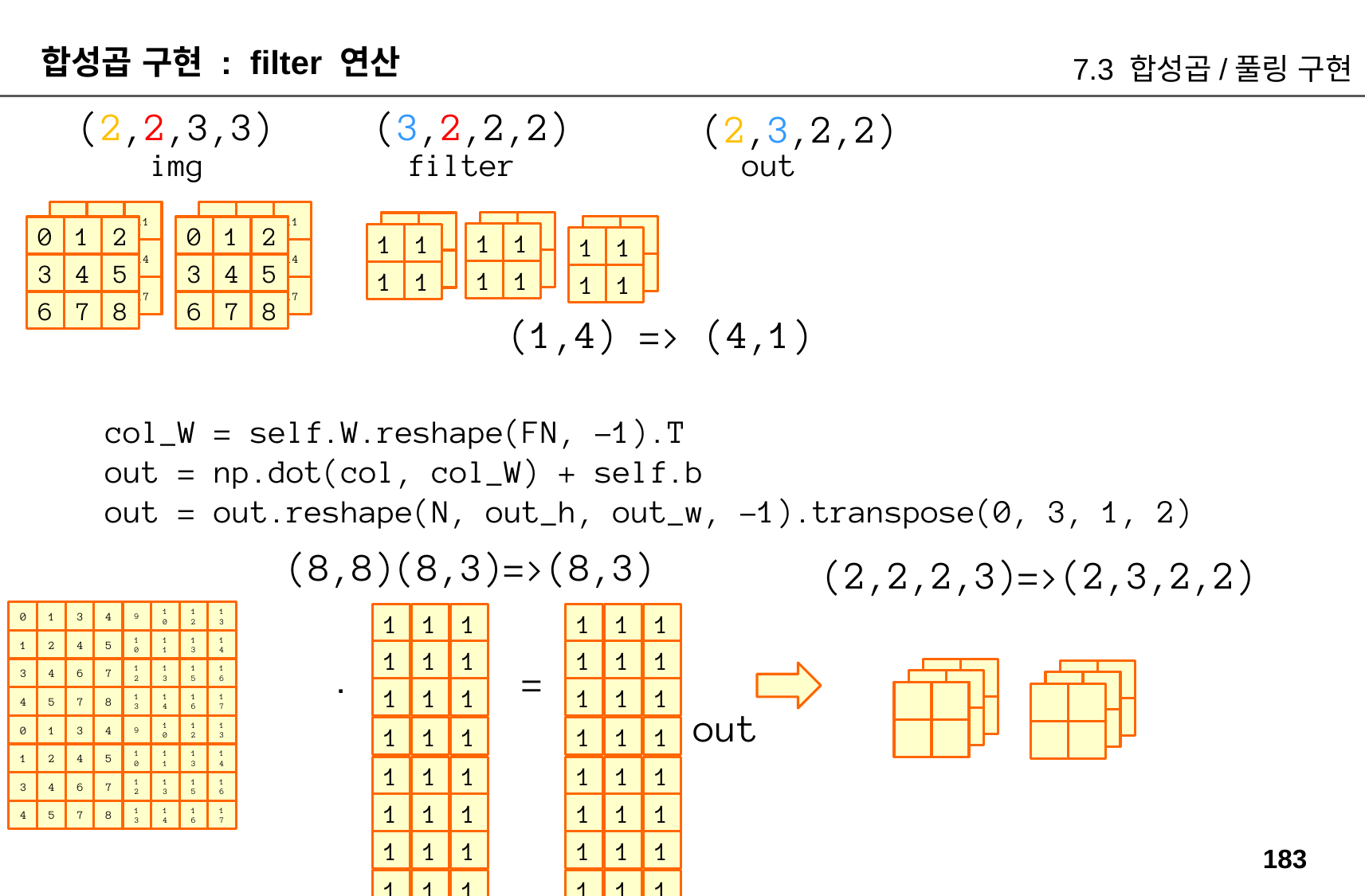

합성곱 구현 :  filter 연산
7.3 합성곱/풀링 구현
(3,2,2,2)
(2,2,3,3)
(2,3,2,2)
img
filter
out
9
10
11
9
10
11
1
1
1
1
1
1
0
1
2
3
4
5
6
7
8
0
1
2
3
4
5
6
7
8
1
1
1
1
1
1
1
1
1
1
1
1
12
13
14
12
13
14
1
1
1
1
1
1
15
16
17
15
16
17
(1,4) => (4,1)
col_W = self.W.reshape(FN, -1).T
out = np.dot(col, col_W) + self.b
out = out.reshape(N, out_h, out_w, -1).transpose(0, 3, 1, 2)
(8,8)(8,3)=>(8,3)
(2,2,2,3)=>(2,3,2,2)
0
1
3
4
9
10
12
13
1
2
4
5
10
11
13
14
3
4
6
7
12
13
15
16
4
5
7
8
13
14
16
17
1
1
1
1
1
1
1
1
1
1
1
1
.
=

1
1
1
1
1
1

out

0
1
3
4
9
10
12
13
1
2
4
5
10
11
13
14
3
4
6
7
12
13
15
16
4
5
7
8
13
14
16
17
1
1
1
1
1
1

1
1
1
1
1
1
1
1
1
1
1
1
1
1
1
1
1
1
1
1
1
1
1
1